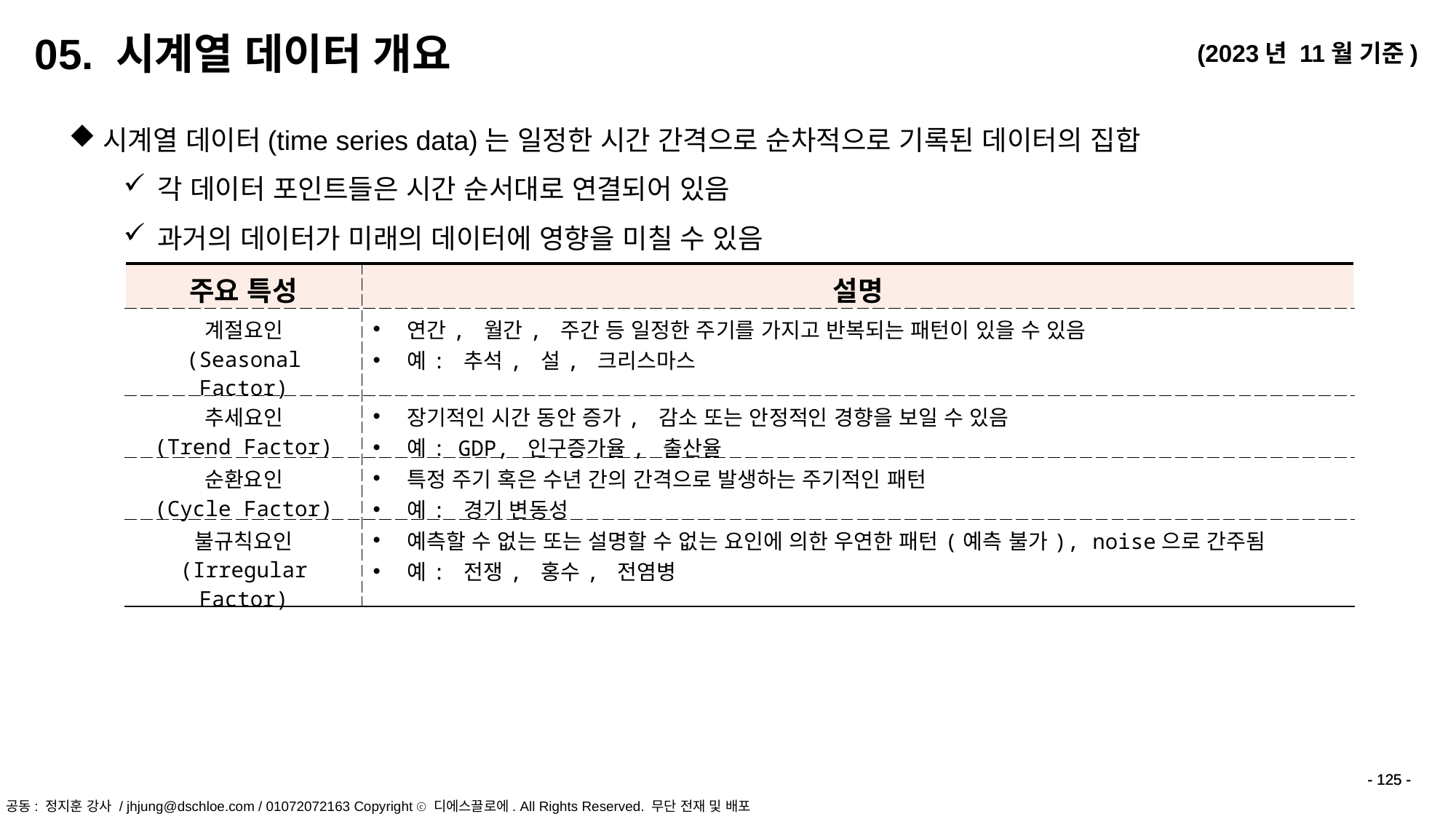

05. 시계열 데이터 개요
시계열 데이터(time series data)는 일정한 시간 간격으로 순차적으로 기록된 데이터의 집합
각 데이터 포인트들은 시간 순서대로 연결되어 있음
과거의 데이터가 미래의 데이터에 영향을 미칠 수 있음
| 주요 특성 | 설명 |
| --- | --- |
| 계절요인 (Seasonal Factor) | 연간, 월간, 주간 등 일정한 주기를 가지고 반복되는 패턴이 있을 수 있음 예: 추석, 설, 크리스마스 |
| 추세요인 (Trend Factor) | 장기적인 시간 동안 증가, 감소 또는 안정적인 경향을 보일 수 있음 예: GDP, 인구증가율, 출산율 |
| 순환요인 (Cycle Factor) | 특정 주기 혹은 수년 간의 간격으로 발생하는 주기적인 패턴 예: 경기 변동성 |
| 불규칙요인 (Irregular Factor) | 예측할 수 없는 또는 설명할 수 없는 요인에 의한 우연한 패턴(예측 불가), noise으로 간주됨 예: 전쟁, 홍수, 전염병 |
- 125 -